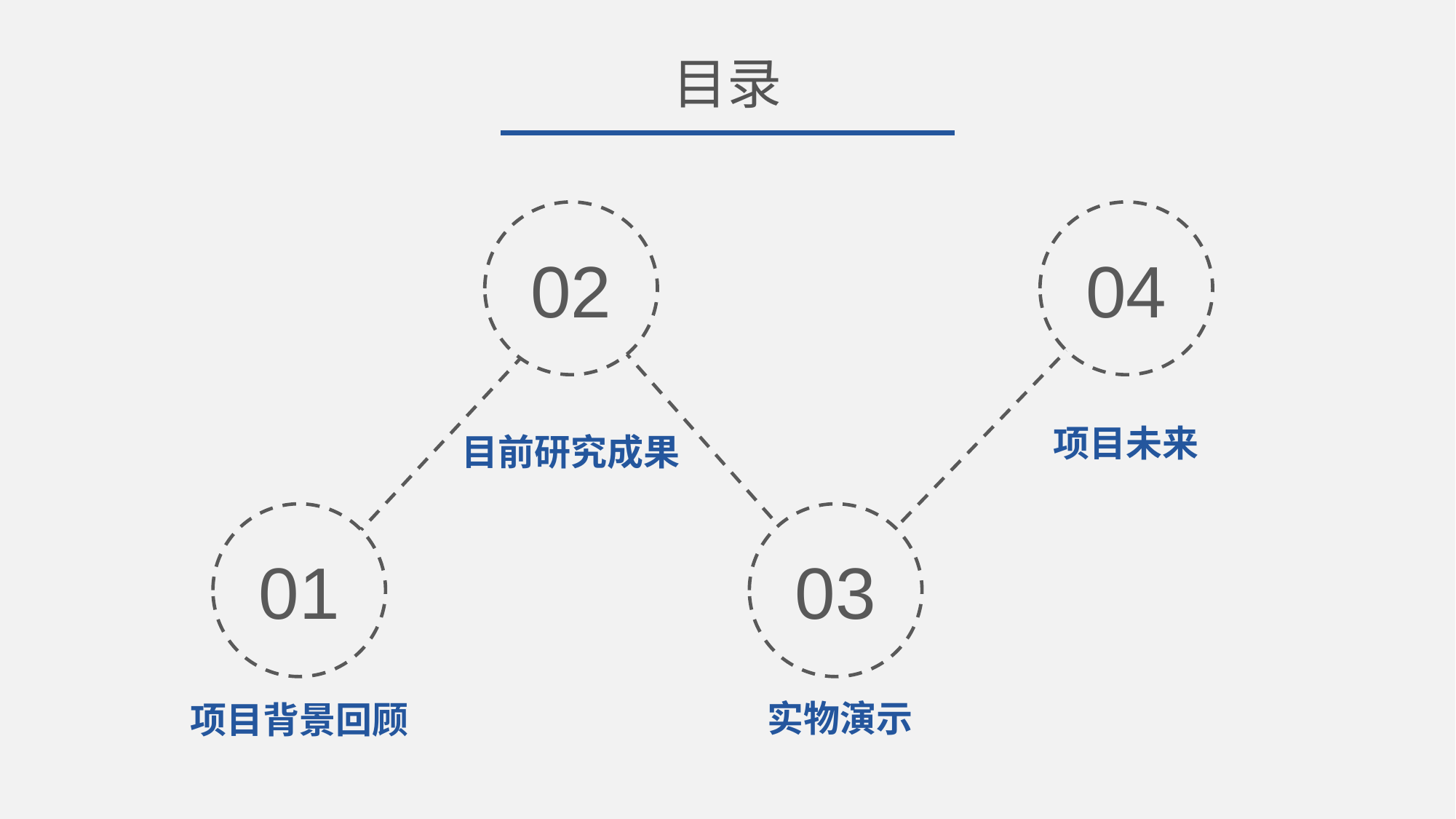

目录
02
目前研究成果
04
项目未来
01
项目背景回顾
03
  实物演示